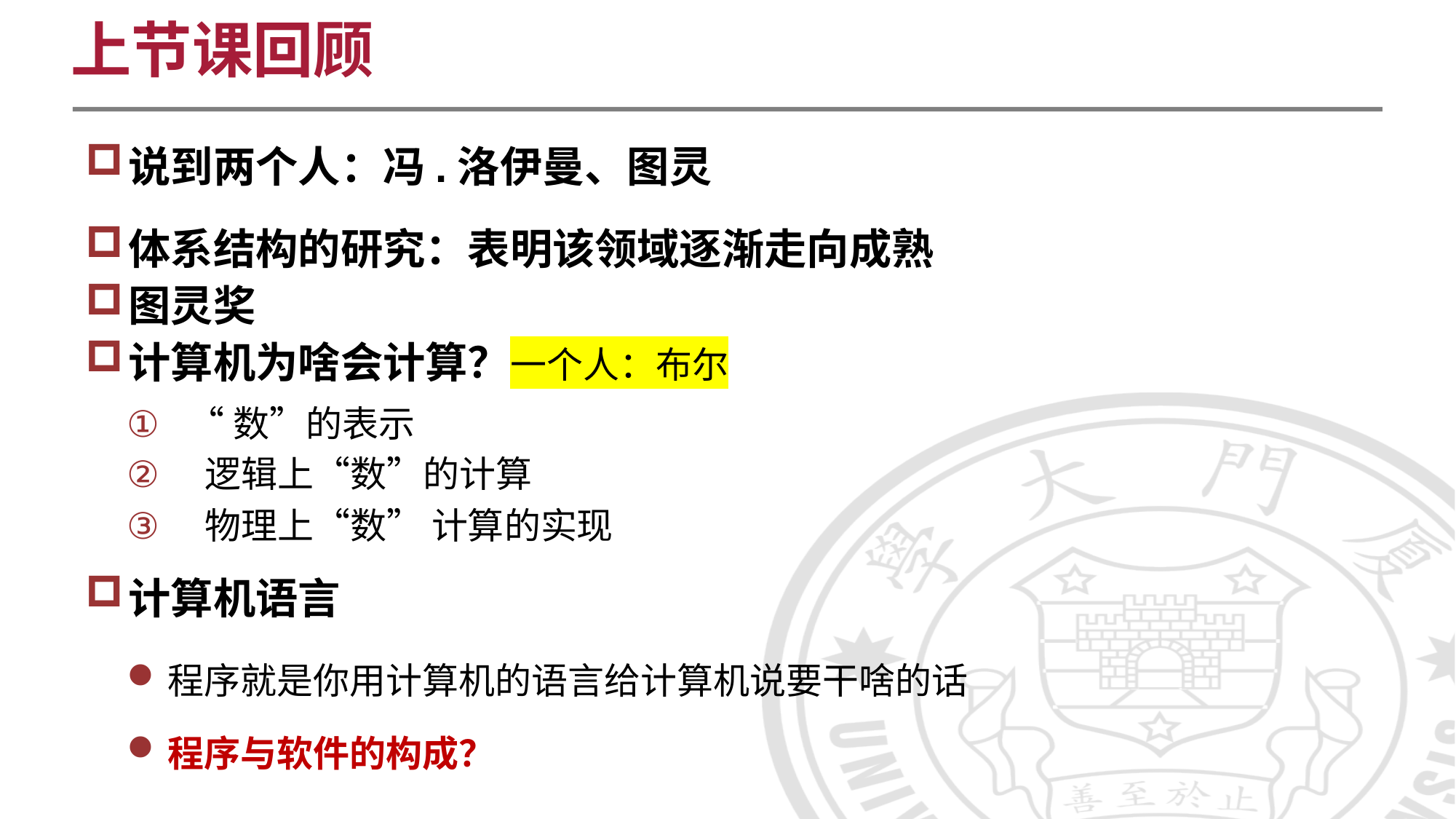

上节课回顾
说到两个人：冯.洛伊曼、图灵
体系结构的研究：表明该领域逐渐走向成熟
图灵奖
计算机为啥会计算？一个人：布尔
“数”的表示
 逻辑上“数”的计算
 物理上“数” 计算的实现
计算机语言
程序就是你用计算机的语言给计算机说要干啥的话
程序与软件的构成？